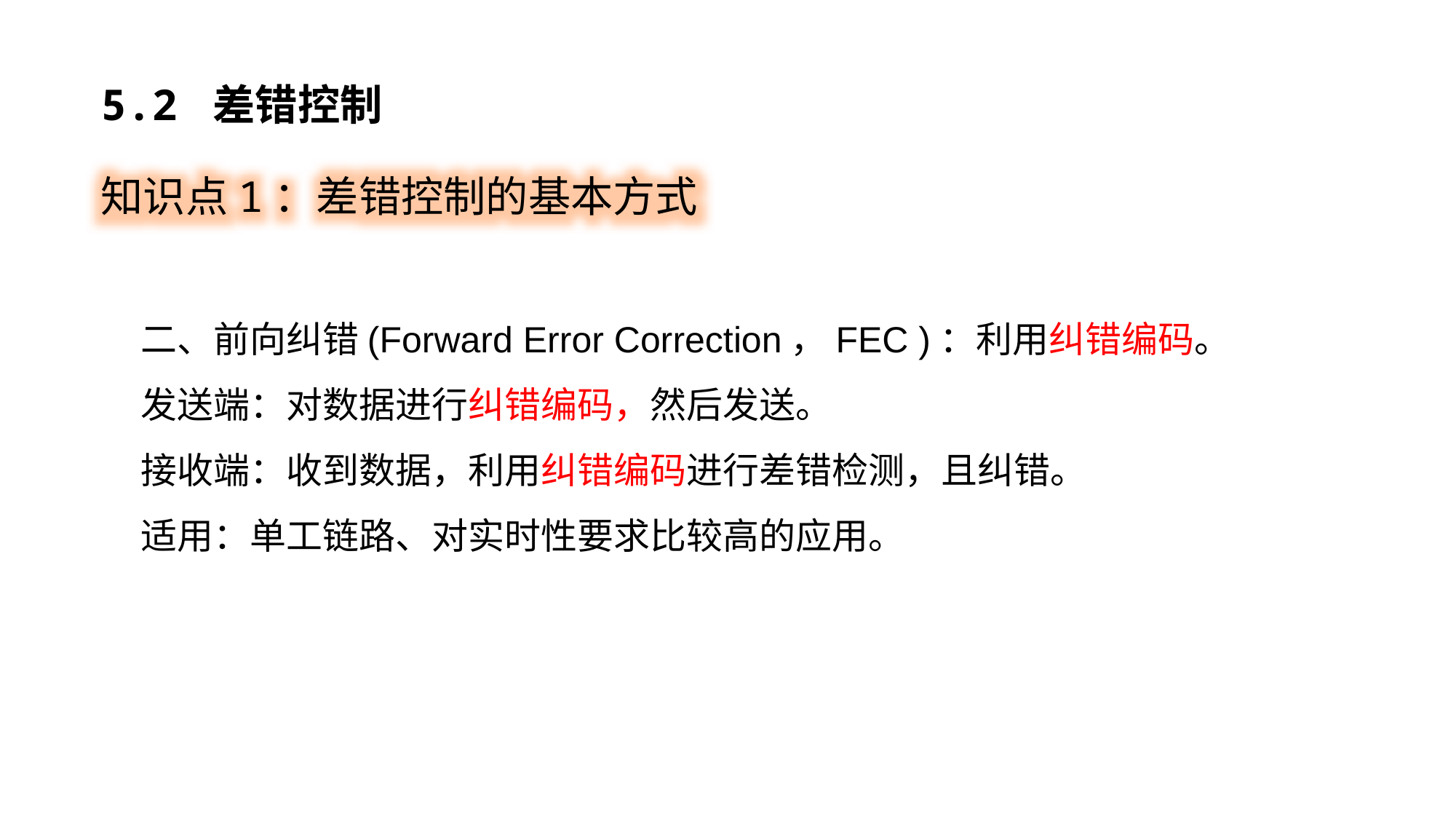

5.2 差错控制
知识点1：差错控制的基本方式
二、前向纠错(Forward Error Correction，FEC )：利用纠错编码。
发送端：对数据进行纠错编码，然后发送。
接收端：收到数据，利用纠错编码进行差错检测，且纠错。
适用：单工链路、对实时性要求比较高的应用。